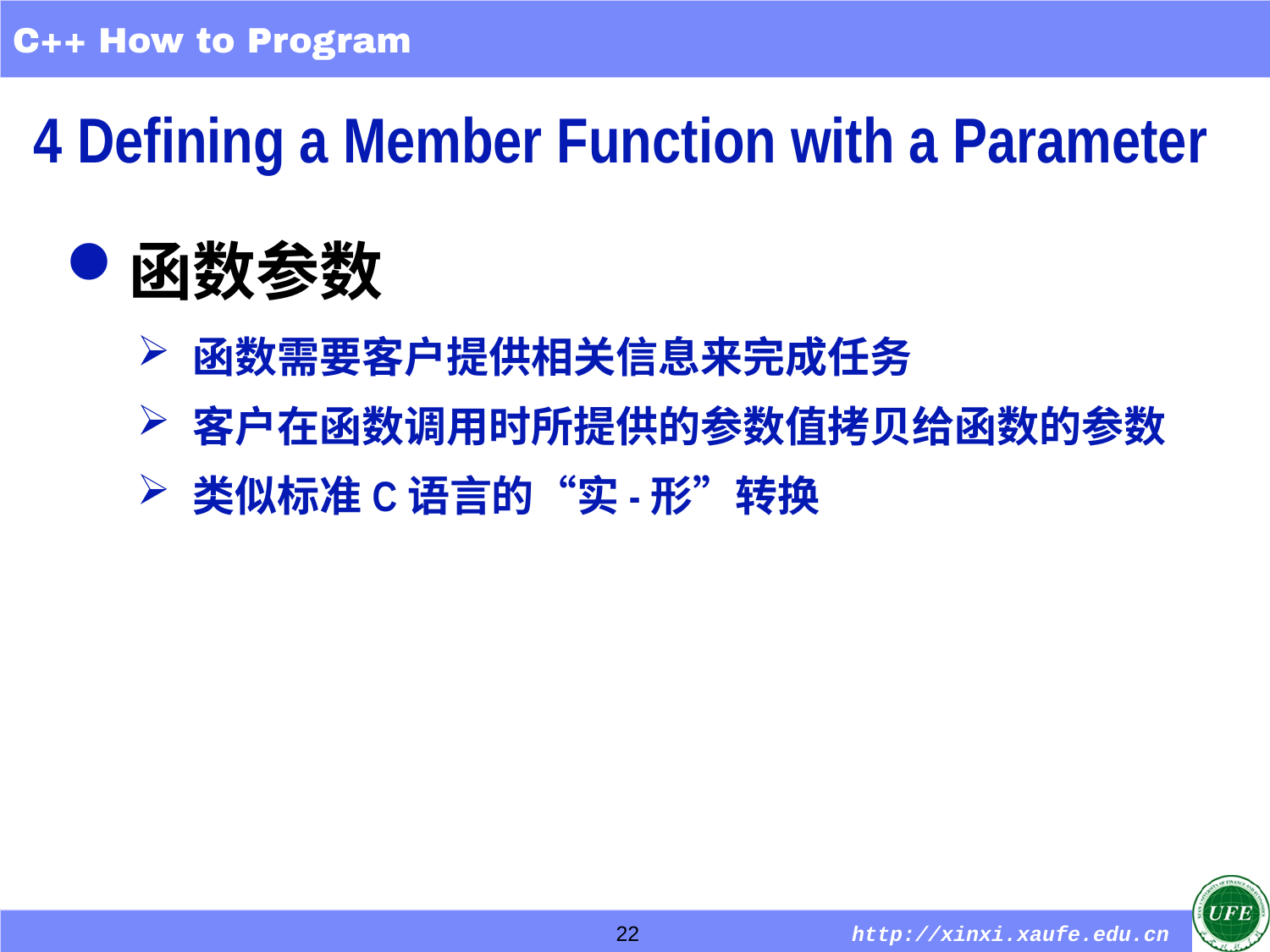

4 Defining a Member Function with a Parameter
函数参数
函数需要客户提供相关信息来完成任务
客户在函数调用时所提供的参数值拷贝给函数的参数
类似标准C语言的“实-形”转换
22